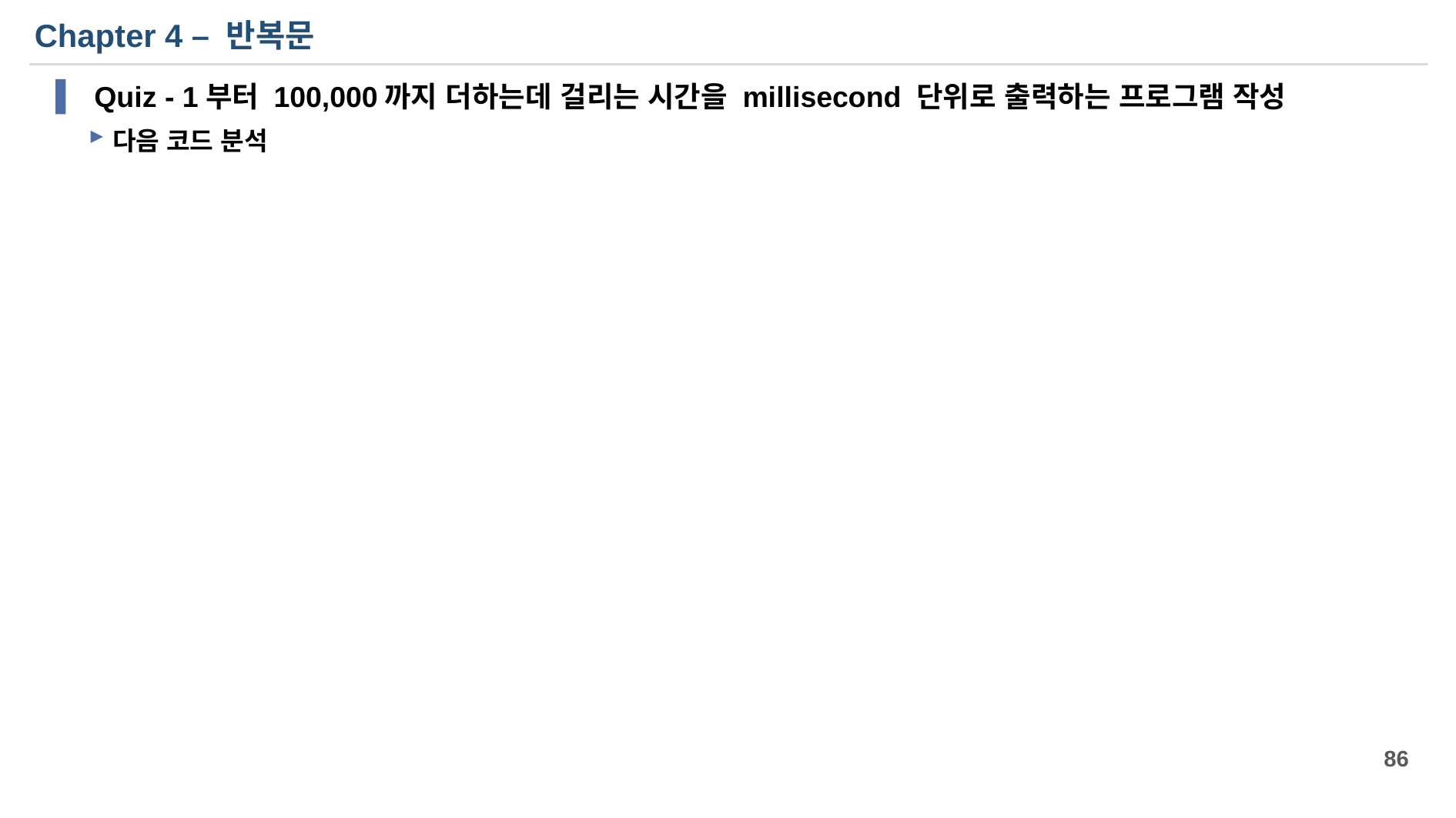

# Chapter 4 – 반복문
 Quiz - 1부터 100,000까지 더하는데 걸리는 시간을 millisecond 단위로 출력하는 프로그램 작성
다음 코드 분석

86